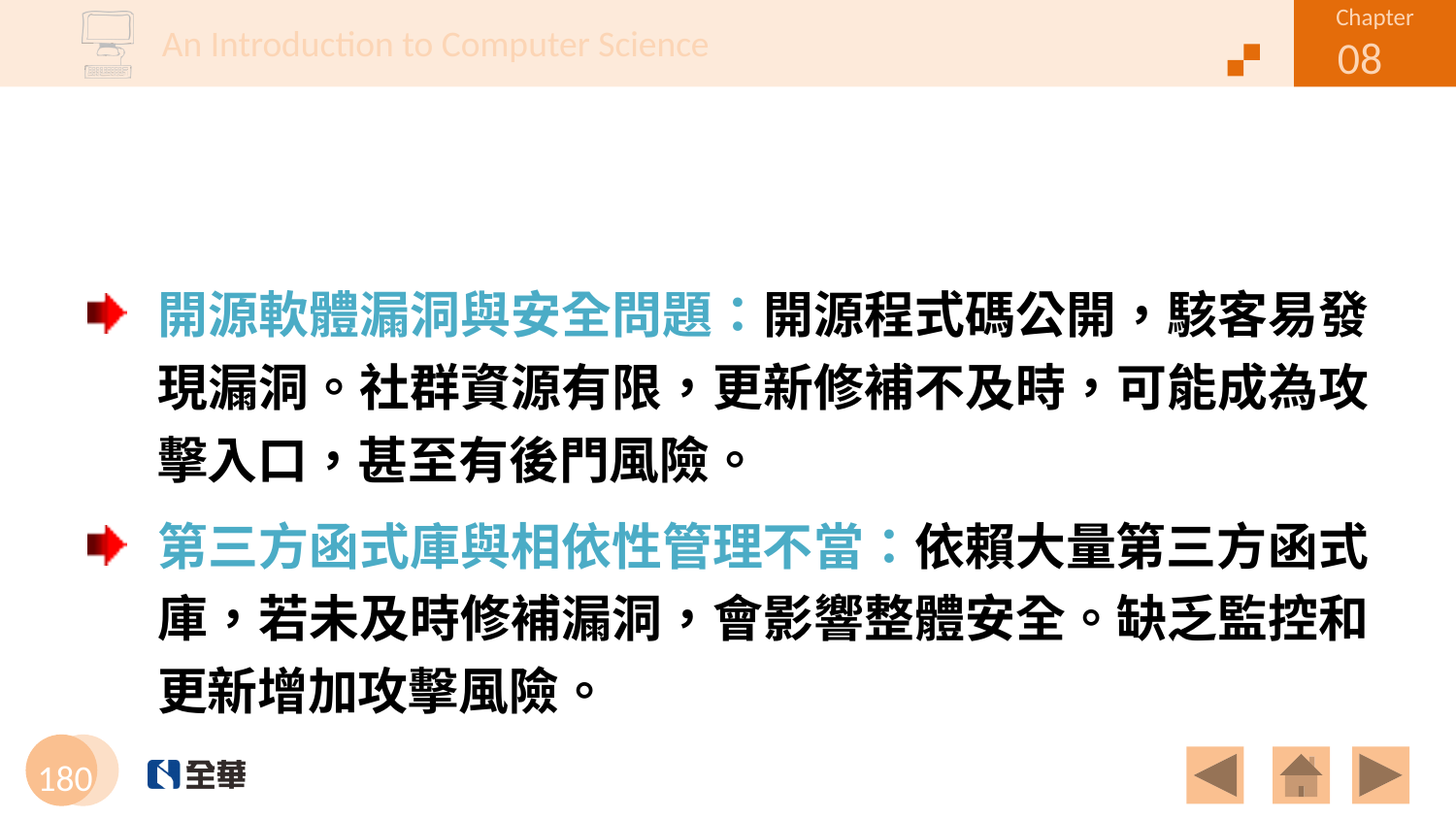

#
開源軟體漏洞與安全問題：開源程式碼公開，駭客易發現漏洞。社群資源有限，更新修補不及時，可能成為攻擊入口，甚至有後門風險。
第三方函式庫與相依性管理不當：依賴大量第三方函式庫，若未及時修補漏洞，會影響整體安全。缺乏監控和更新增加攻擊風險。